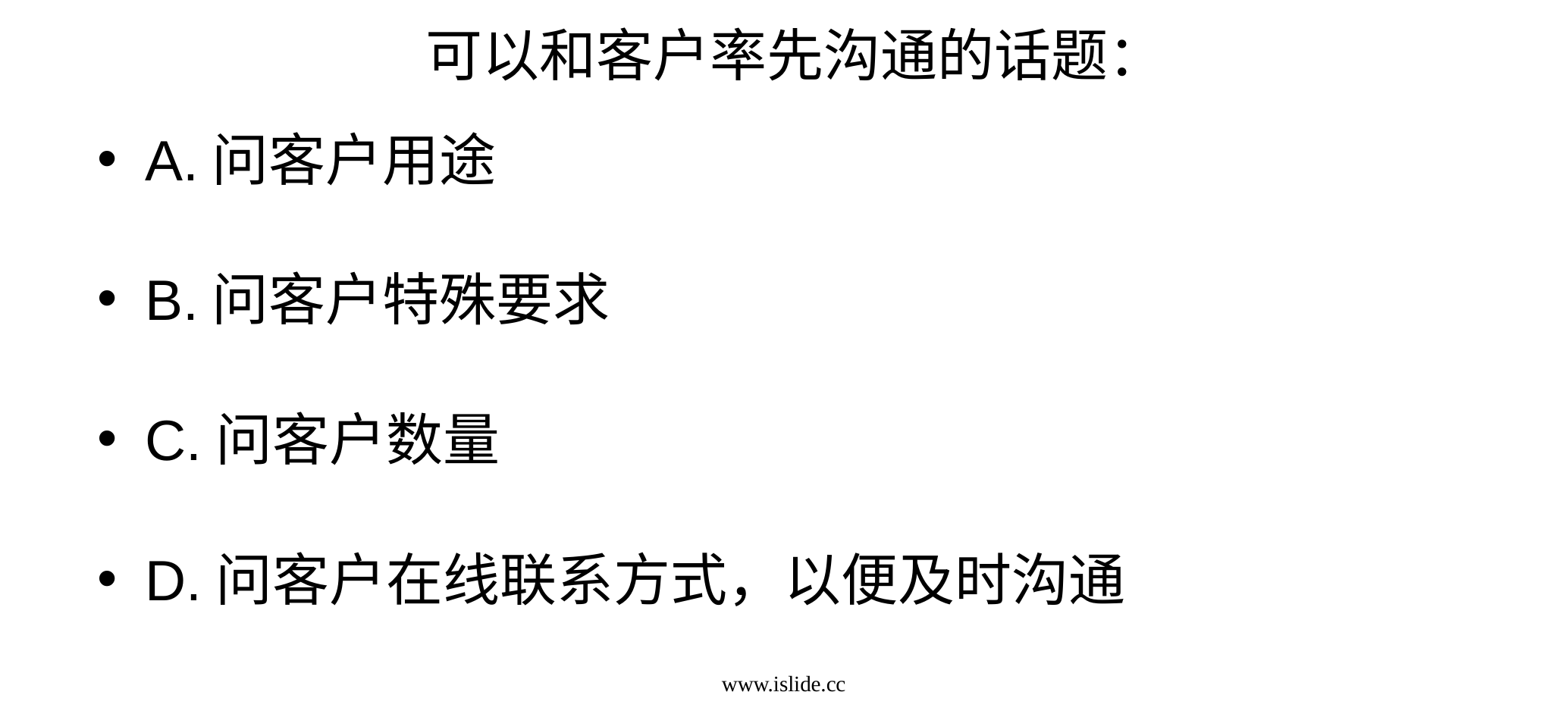

# 可以和客户率先沟通的话题：
A.问客户用途

B.问客户特殊要求

C.问客户数量

D.问客户在线联系方式，以便及时沟通
www.islide.cc
40